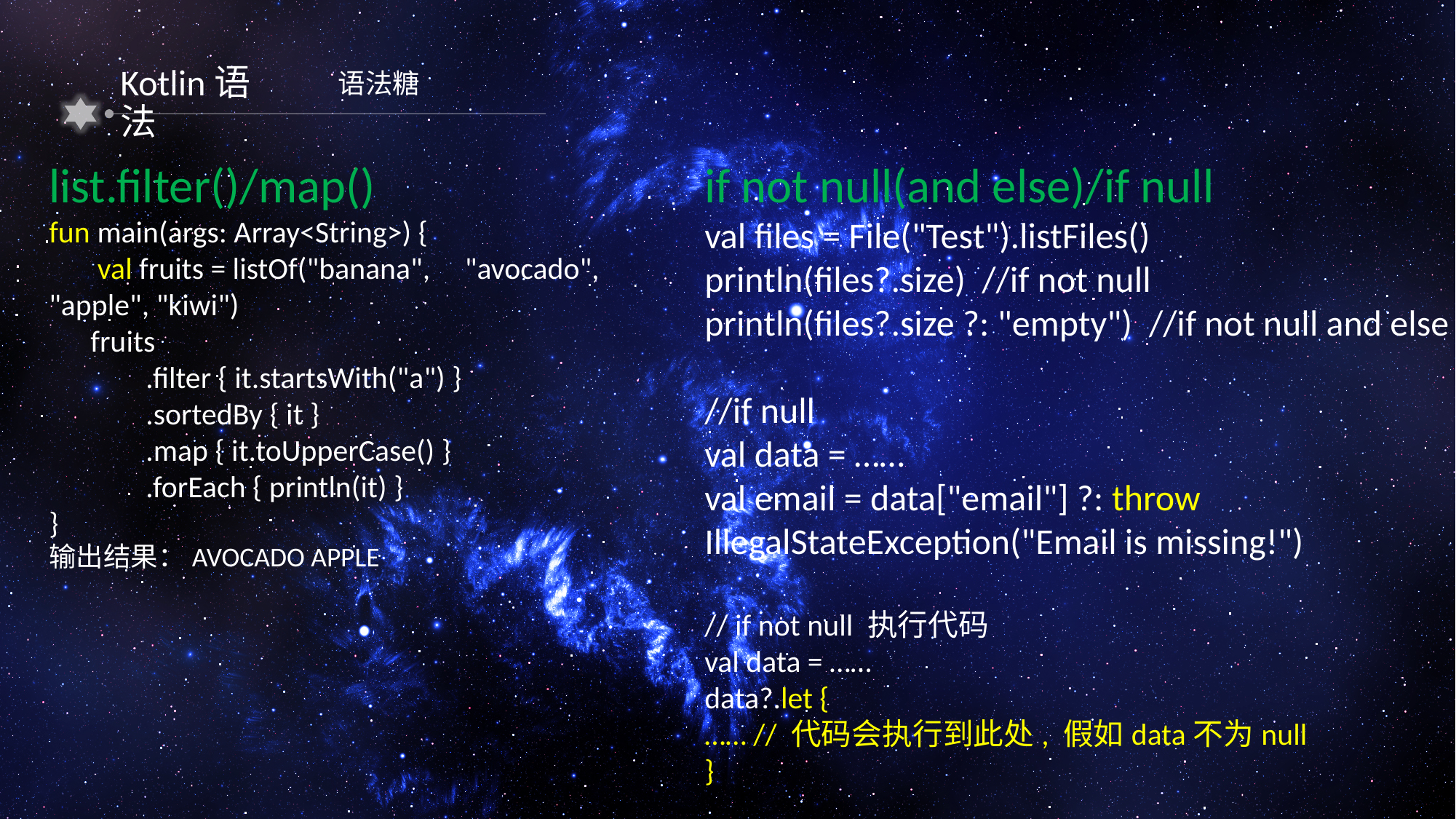

Kotlin语法
语法糖
list.filter()/map()
fun main(args: Array<String>) {
       val fruits = listOf("banana",     "avocado", "apple", "kiwi")
      fruits
              .filter { it.startsWith("a") }
              .sortedBy { it }
              .map { it.toUpperCase() }
              .forEach { println(it) }
}
输出结果：AVOCADO APPLE
if not null(and else)/if null
val files = File("Test").listFiles()
println(files?.size)  //if not null
println(files?.size ?: "empty")  //if not null and else

//if null
val data = ……
val email = data["email"] ?: throw IllegalStateException("Email is missing!")

// if not null 执行代码
val data = ……
data?.let {
…… // 代码会执行到此处, 假如data不为null
}